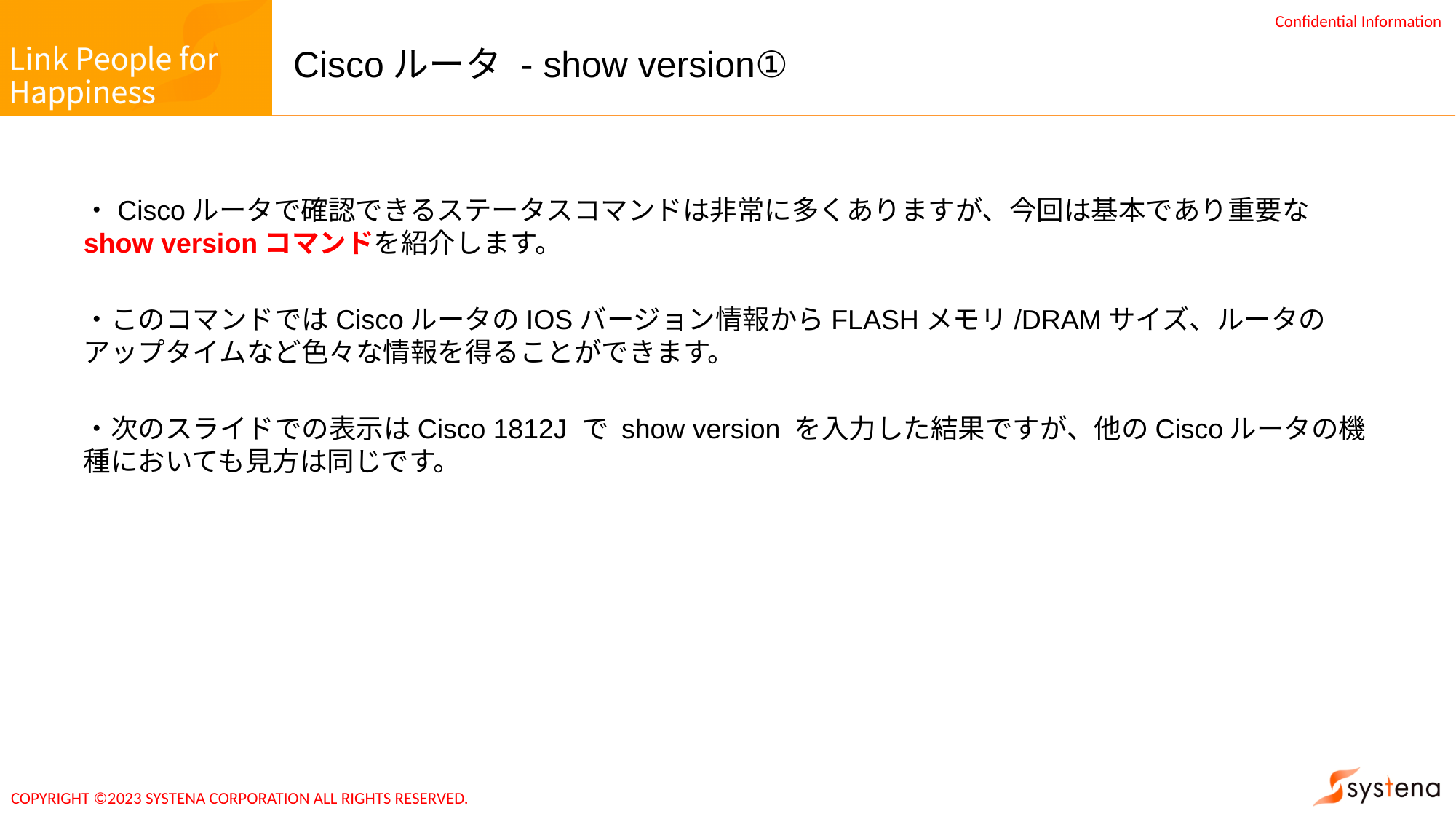

# Ciscoルータ - show version①
・Ciscoルータで確認できるステータスコマンドは非常に多くありますが、今回は基本であり重要なshow versionコマンドを紹介します。

・このコマンドではCiscoルータのIOSバージョン情報からFLASHメモリ/DRAMサイズ、ルータのアップタイムなど色々な情報を得ることができます。

・次のスライドでの表示はCisco 1812J で show version を入力した結果ですが、他のCiscoルータの機種においても見方は同じです。